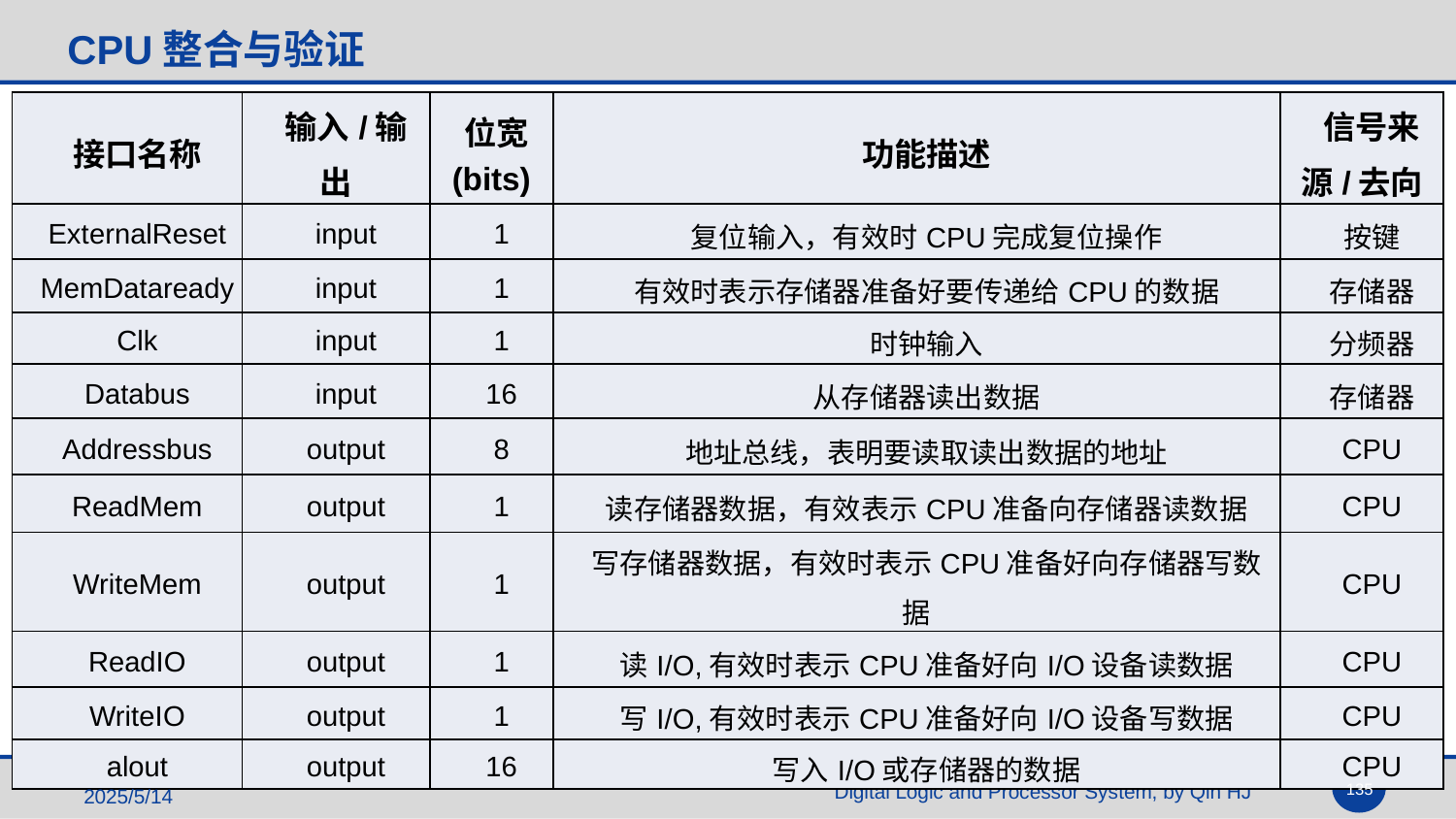

# CPU整合与验证
| 接口名称 | 输入/输出 | 位宽(bits) | 功能描述 | 信号来源/去向 |
| --- | --- | --- | --- | --- |
| ExternalReset | input | 1 | 复位输入，有效时CPU完成复位操作 | 按键 |
| MemDataready | input | 1 | 有效时表示存储器准备好要传递给CPU的数据 | 存储器 |
| Clk | input | 1 | 时钟输入 | 分频器 |
| Databus | input | 16 | 从存储器读出数据 | 存储器 |
| Addressbus | output | 8 | 地址总线，表明要读取读出数据的地址 | CPU |
| ReadMem | output | 1 | 读存储器数据，有效表示CPU准备向存储器读数据 | CPU |
| WriteMem | output | 1 | 写存储器数据，有效时表示CPU准备好向存储器写数据 | CPU |
| ReadIO | output | 1 | 读I/O,有效时表示CPU准备好向I/O设备读数据 | CPU |
| WriteIO | output | 1 | 写I/O,有效时表示CPU准备好向I/O设备写数据 | CPU |
| alout | output | 16 | 写入I/O或存储器的数据 | CPU |
135
2025/5/14